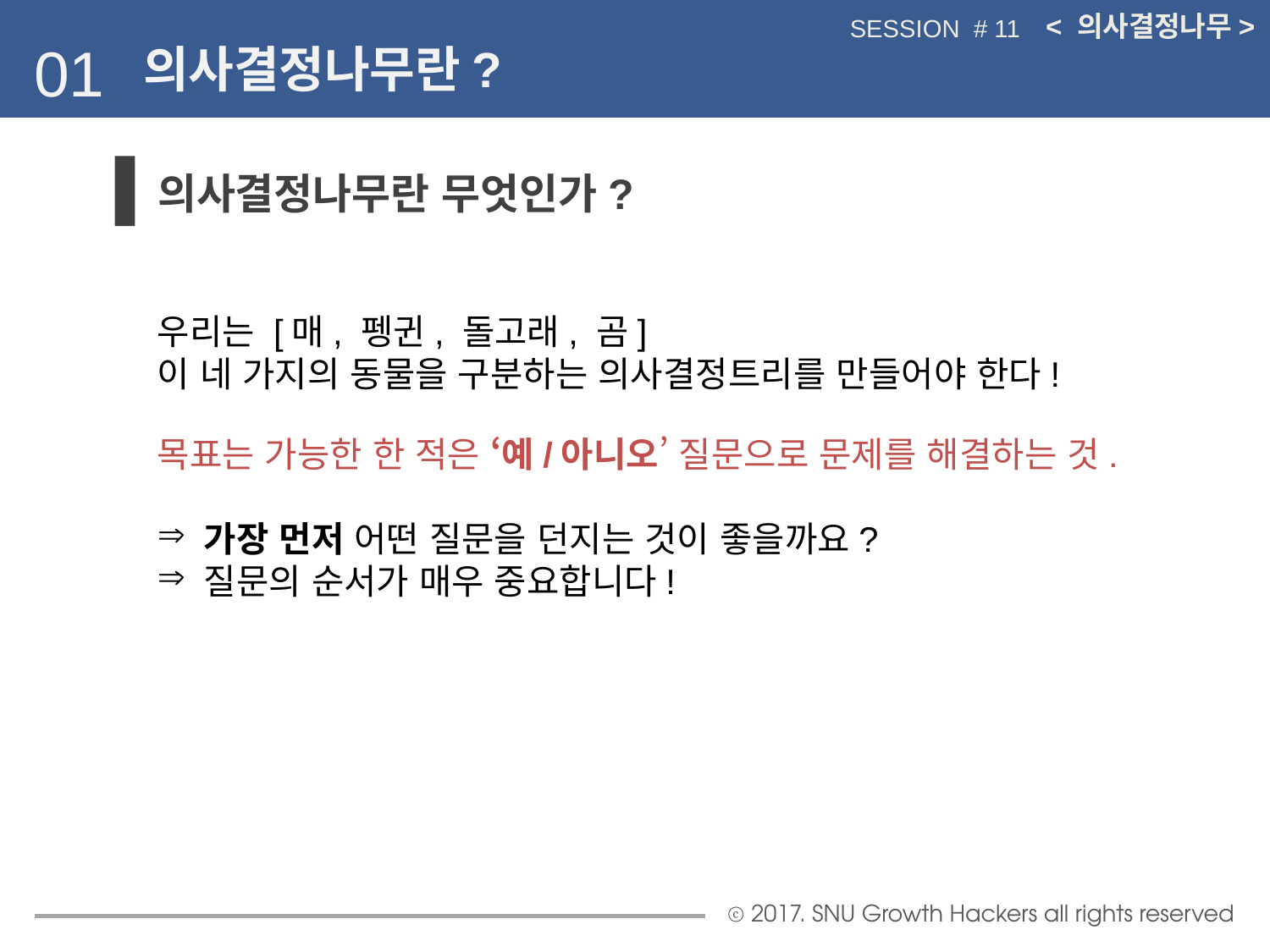

< 의사결정나무>
SESSION  # 11
01
의사결정나무란?

의사결정나무란 무엇인가?
우리는 [매, 펭귄, 돌고래, 곰]
이 네 가지의 동물을 구분하는 의사결정트리를 만들어야 한다!

목표는 가능한 한 적은 ‘예/아니오’ 질문으로 문제를 해결하는 것.

 가장 먼저 어떤 질문을 던지는 것이 좋을까요?
 질문의 순서가 매우 중요합니다!

ⓒ 2017. SNU Growth Hackers all rights reserved